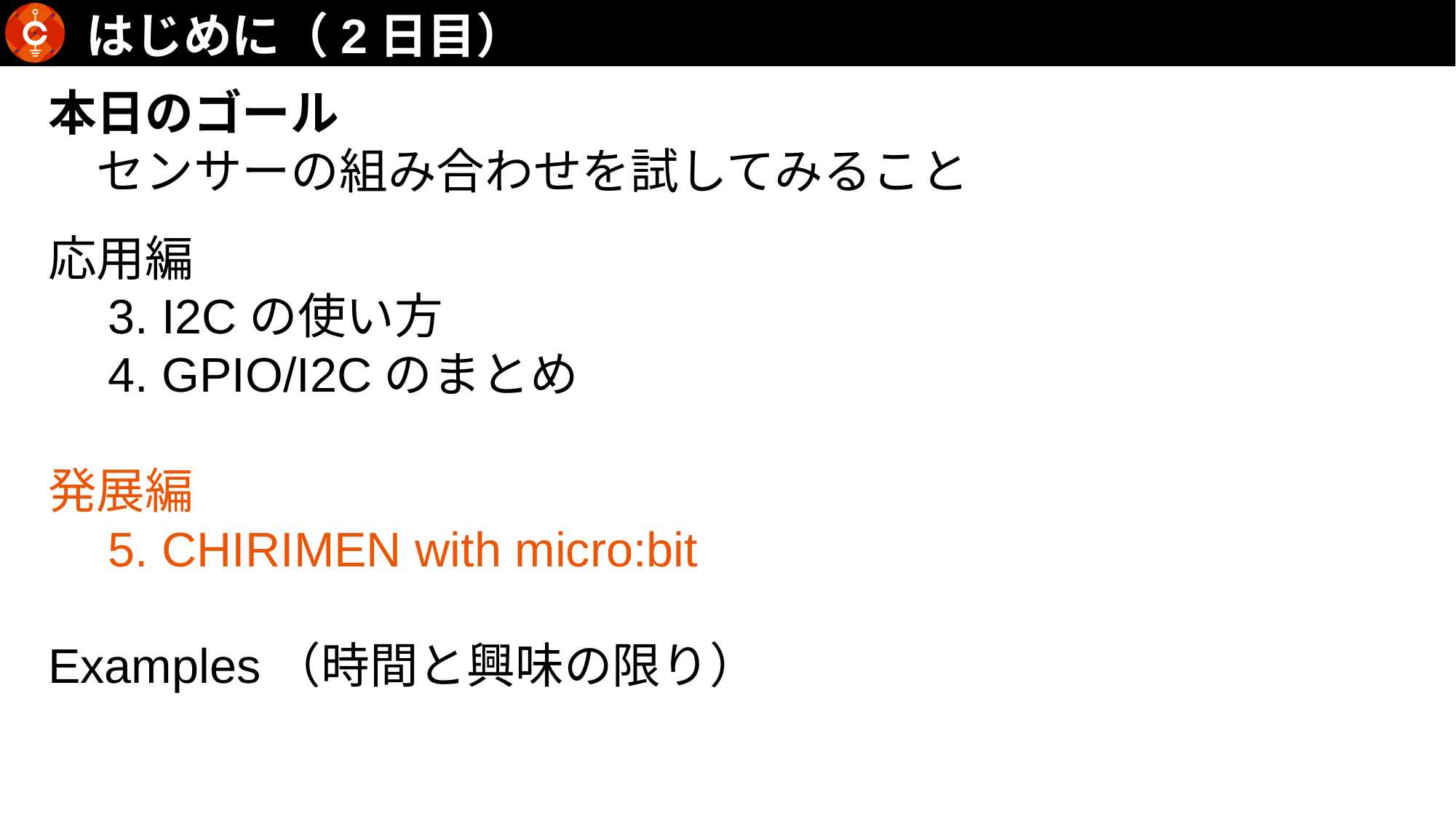

はじめに（2日目）
本日のゴール
　センサーの組み合わせを試してみること

応用編
　3. I2Cの使い方
　4. GPIO/I2Cのまとめ

発展編
　5. CHIRIMEN with micro:bit

Examples（時間と興味の限り）